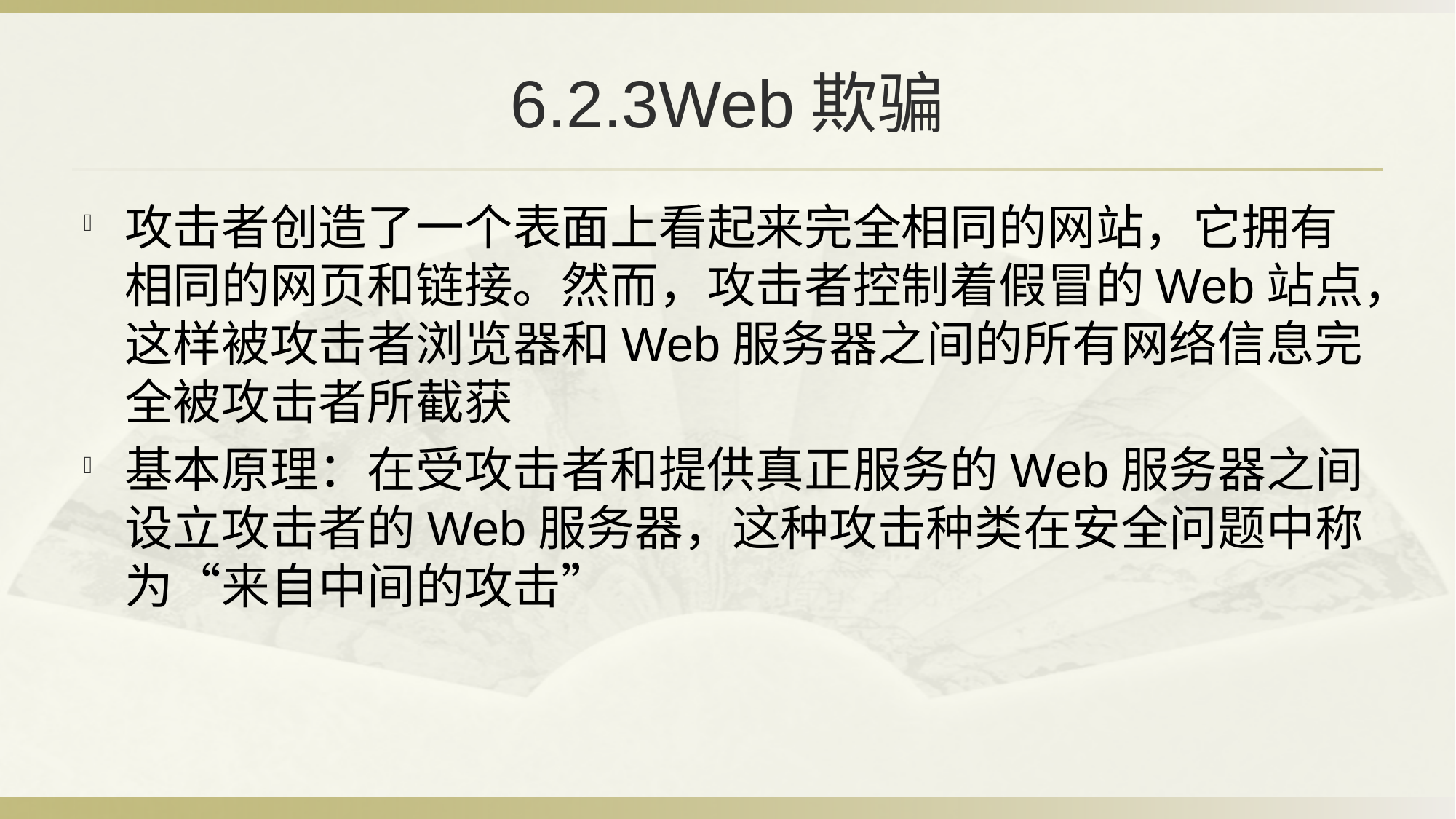

# 6.2.3Web欺骗
攻击者创造了一个表面上看起来完全相同的网站，它拥有相同的网页和链接。然而，攻击者控制着假冒的Web站点，这样被攻击者浏览器和Web服务器之间的所有网络信息完全被攻击者所截获
基本原理：在受攻击者和提供真正服务的Web服务器之间设立攻击者的Web服务器，这种攻击种类在安全问题中称为“来自中间的攻击”